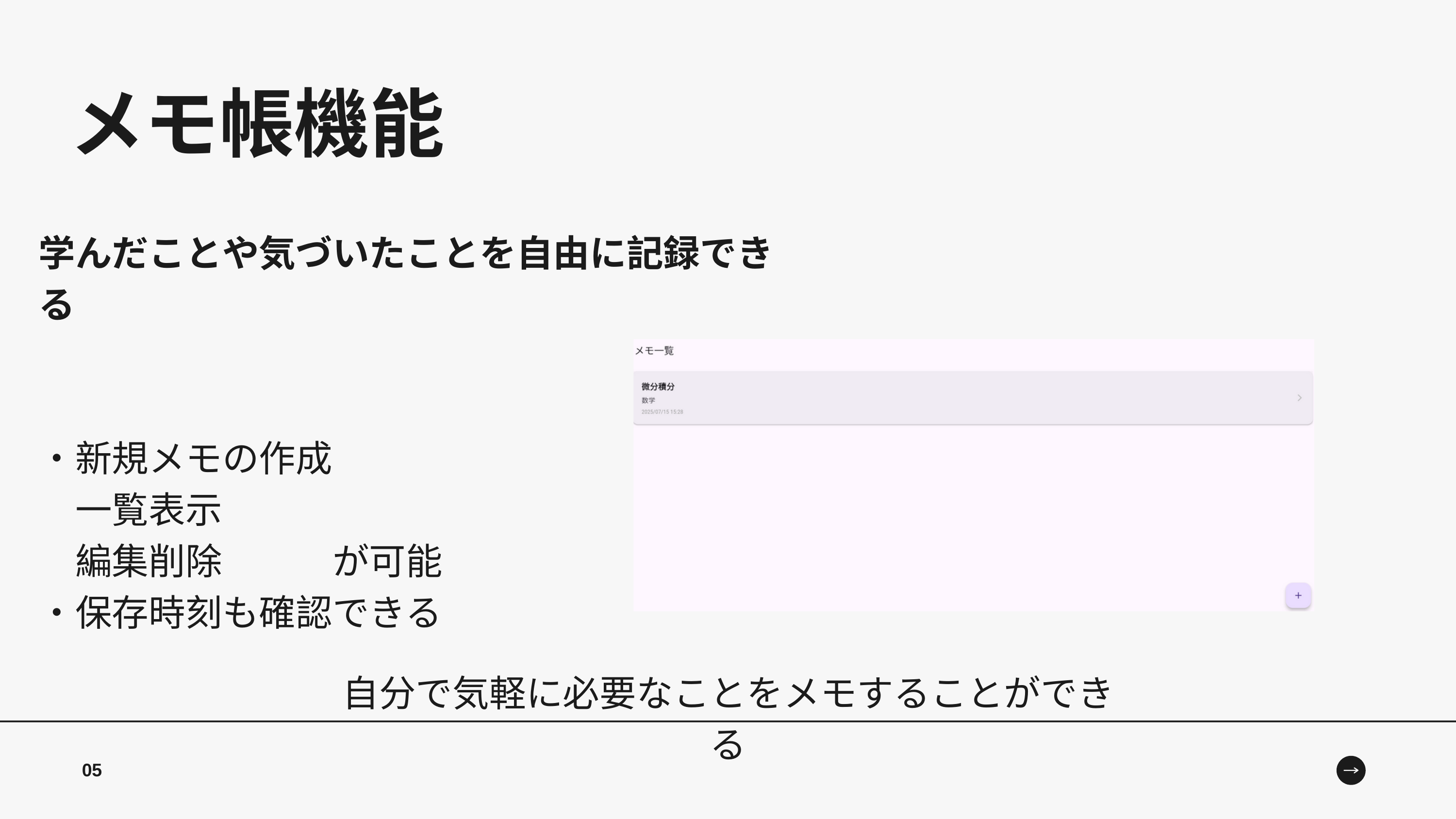

メモ帳機能
学んだことや気づいたことを自由に記録できる

・新規メモの作成
　一覧表示
　編集削除　　　が可能
・保存時刻も確認できる

自分で気軽に必要なことをメモすることができる

05